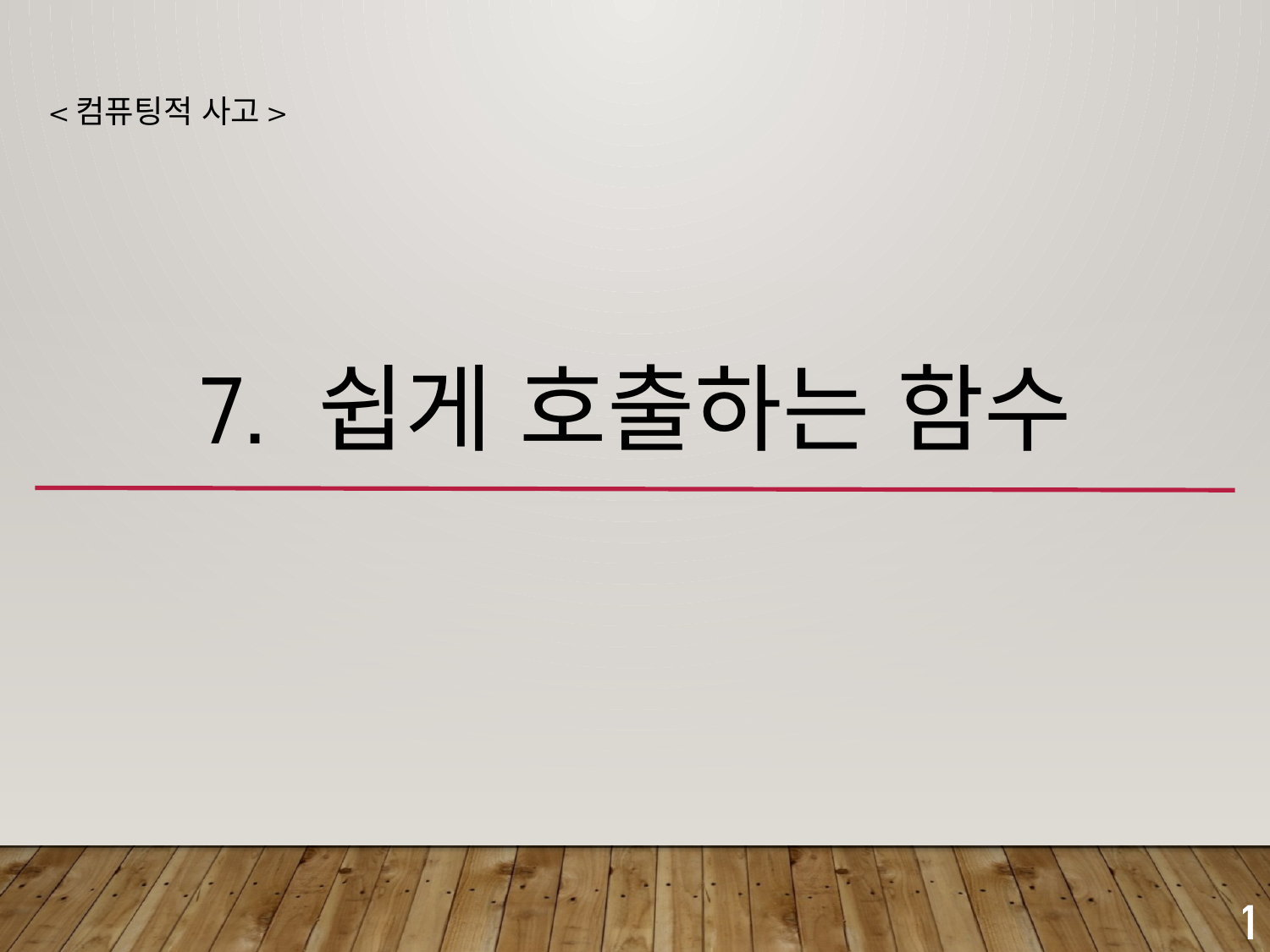

<컴퓨팅적 사고>
# 7. 쉽게 호출하는 함수